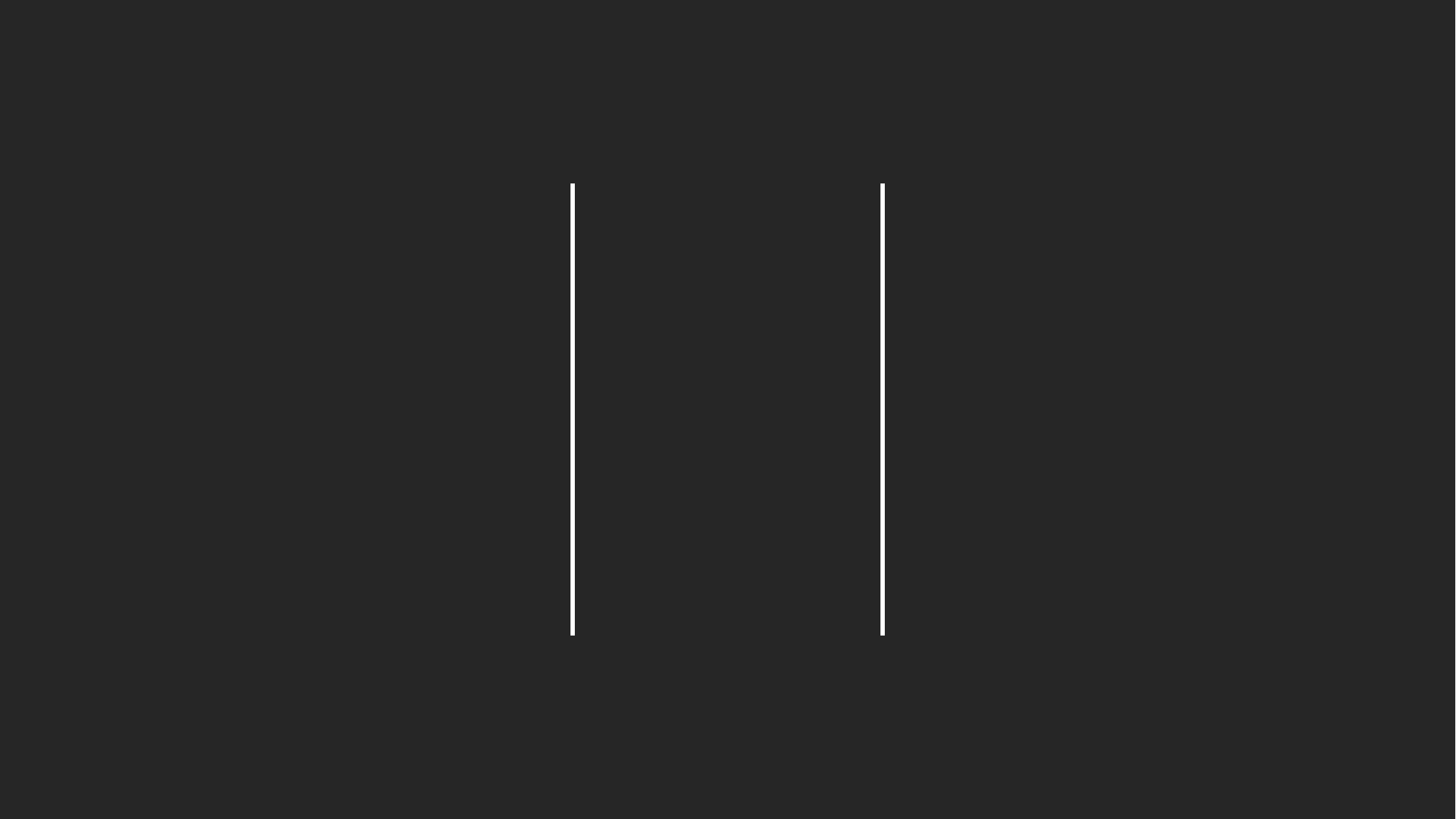

Q&A
시연
및
Q & A
라스트댄스